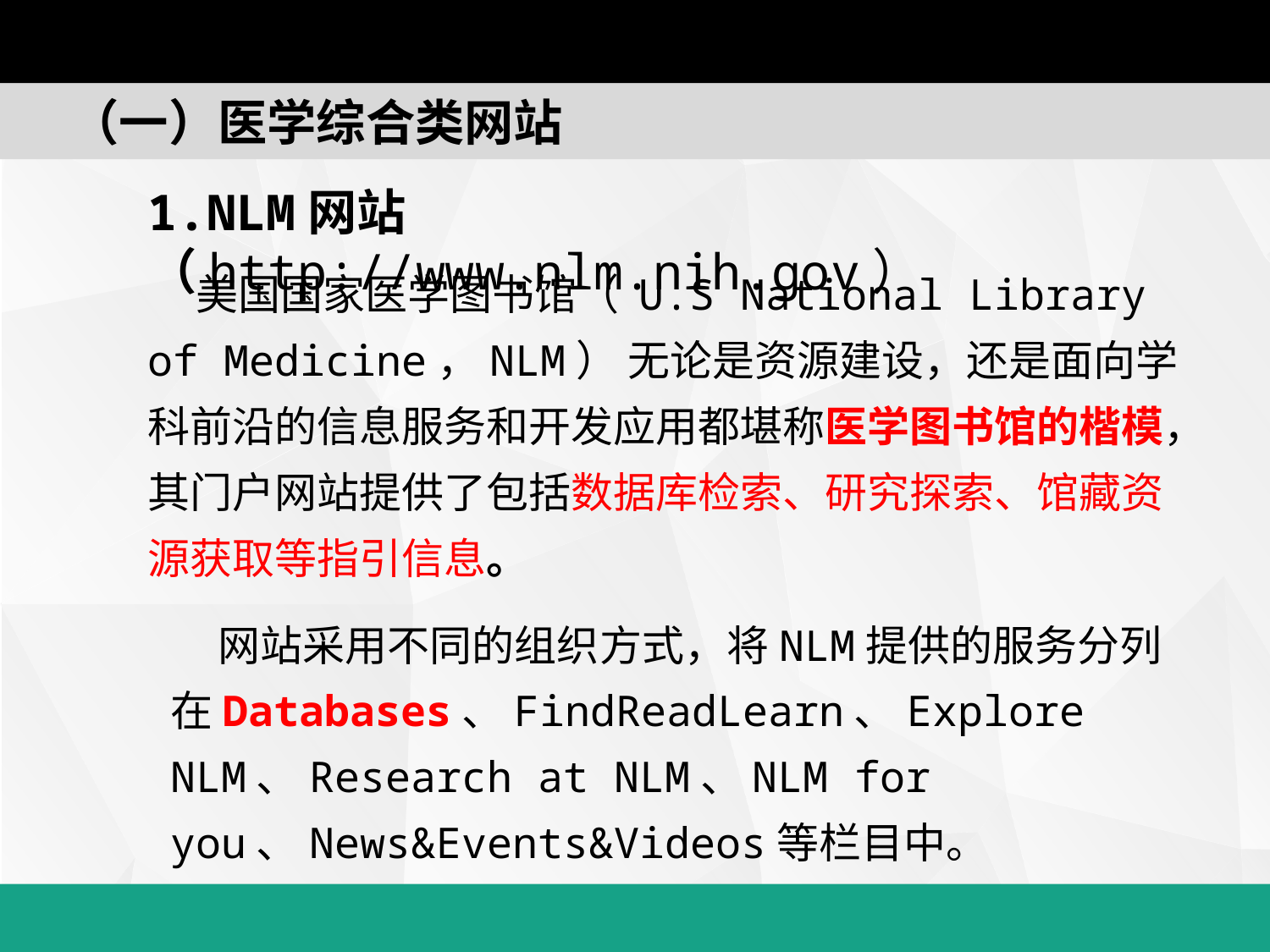

（一）医学综合类网站
1.NLM网站 （http://www.nlm.nih.gov）
    美国国家医学图书馆（ U.S National Library of Medicine，NLM） 无论是资源建设，还是面向学科前沿的信息服务和开发应用都堪称医学图书馆的楷模，其门户网站提供了包括数据库检索、研究探索、馆藏资源获取等指引信息。

    网站采用不同的组织方式，将NLM提供的服务分列在Databases、FindReadLearn、Explore NLM、Research at NLM、NLM for you、News&Events&Videos等栏目中。